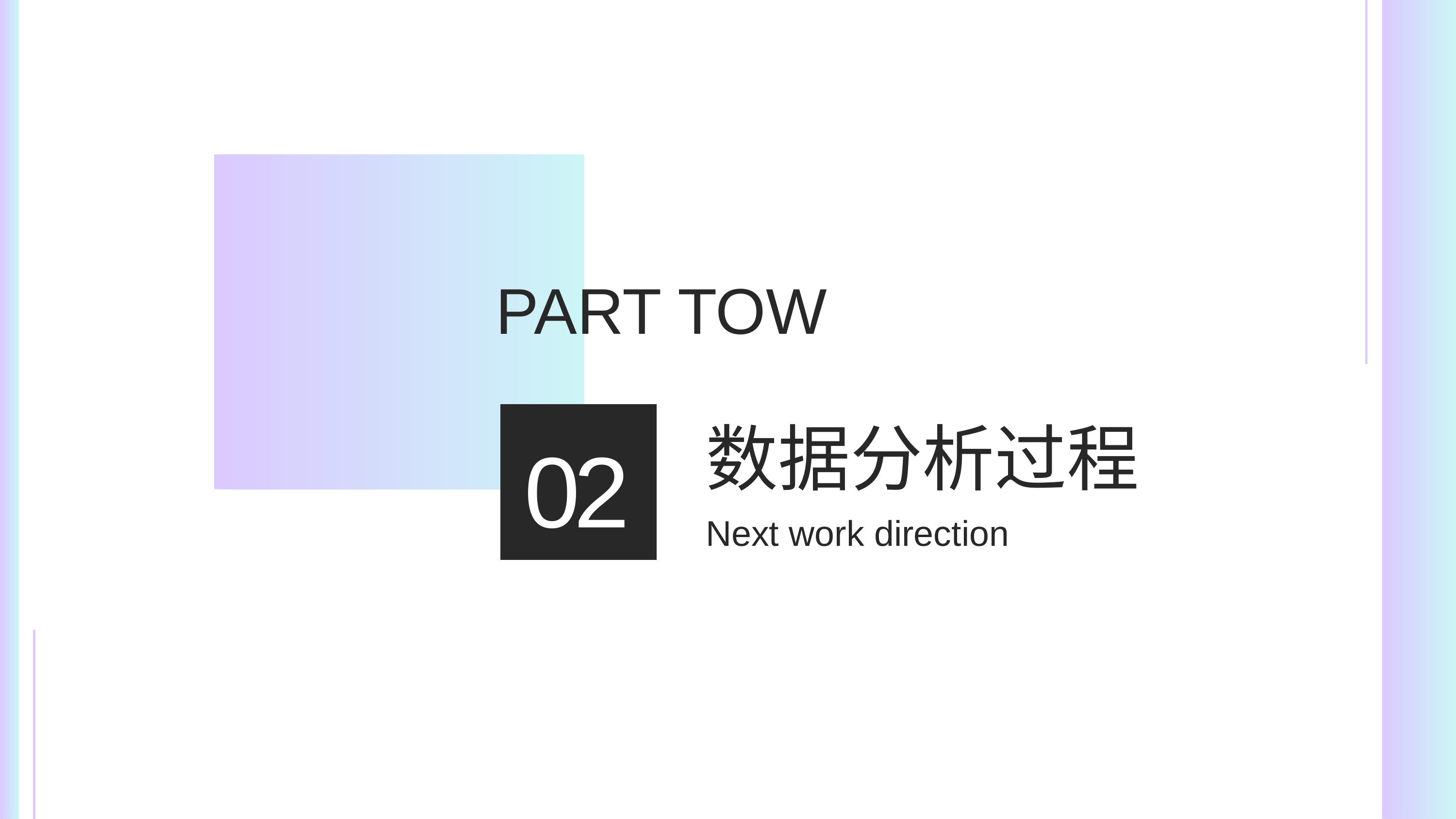

PART TOW
数据分析过程
Next work direction

02